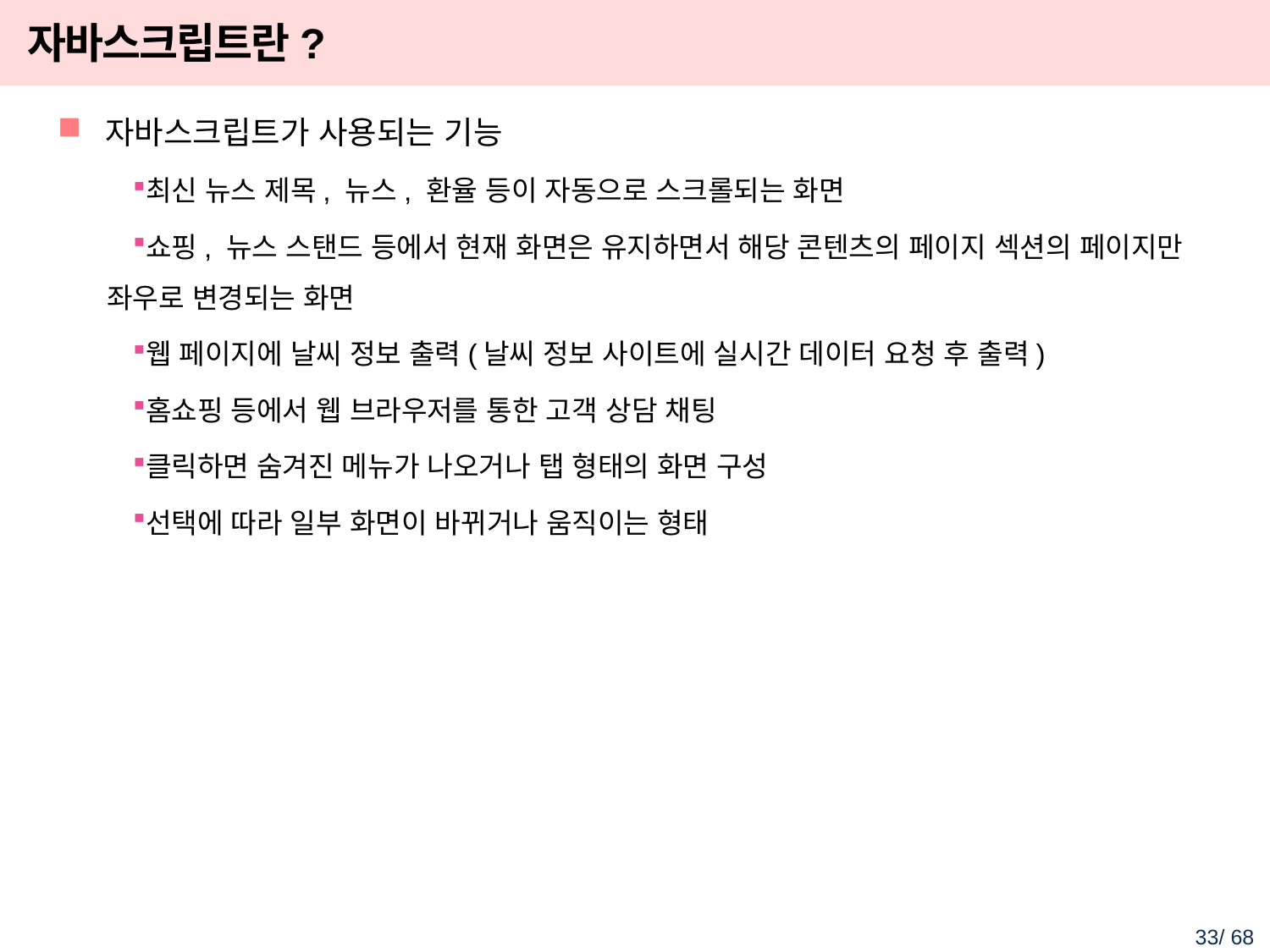

# 자바스크립트란?
자바스크립트가 사용되는 기능
최신 뉴스 제목, 뉴스, 환율 등이 자동으로 스크롤되는 화면
쇼핑, 뉴스 스탠드 등에서 현재 화면은 유지하면서 해당 콘텐츠의 페이지 섹션의 페이지만 좌우로 변경되는 화면
웹 페이지에 날씨 정보 출력(날씨 정보 사이트에 실시간 데이터 요청 후 출력)
홈쇼핑 등에서 웹 브라우저를 통한 고객 상담 채팅
클릭하면 숨겨진 메뉴가 나오거나 탭 형태의 화면 구성
선택에 따라 일부 화면이 바뀌거나 움직이는 형태